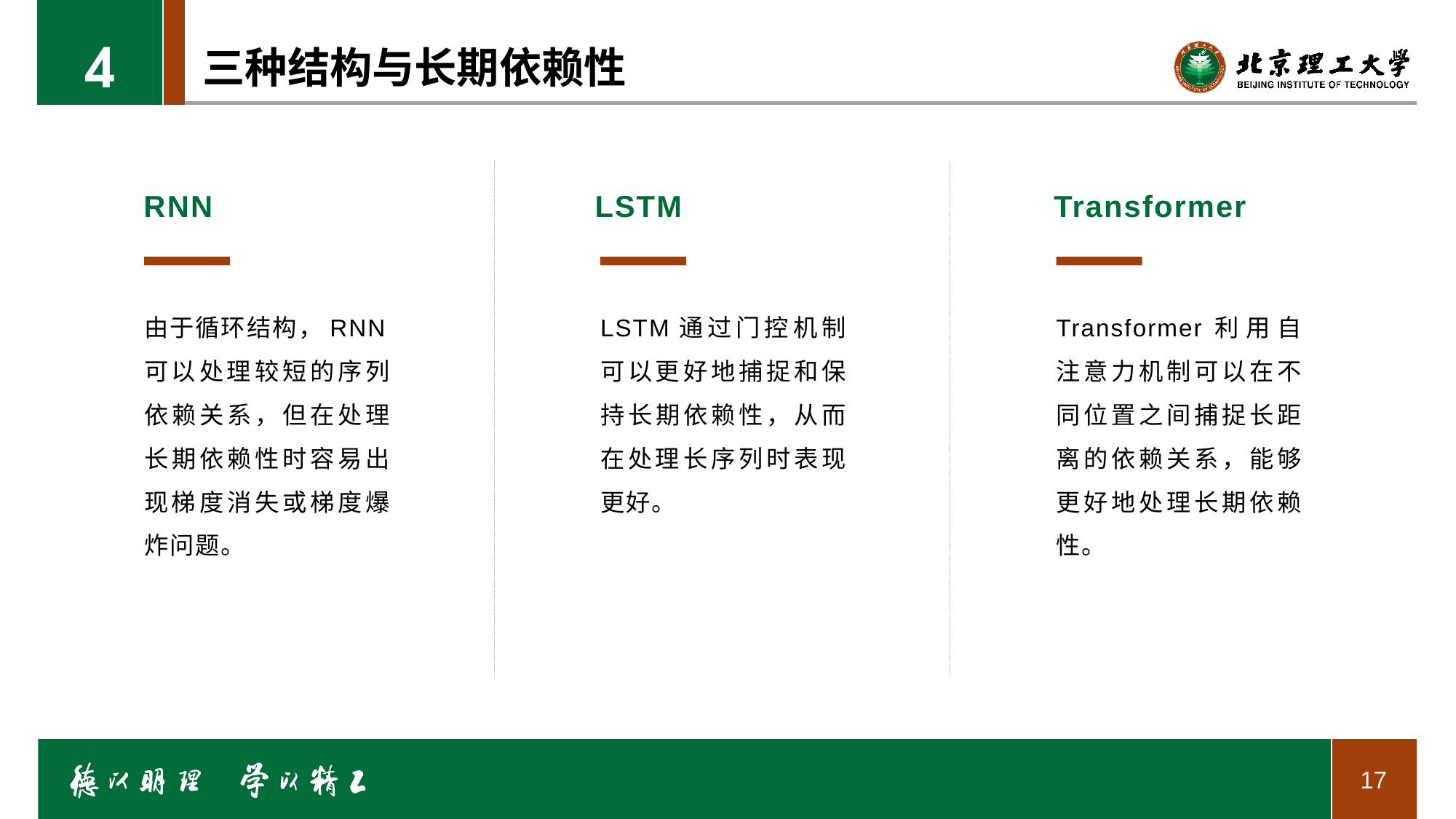

4
# 三种结构与长期依赖性
RNN

由于循环结构，RNN可以处理较短的序列依赖关系，但在处理长期依赖性时容易出现梯度消失或梯度爆炸问题。
LSTM

LSTM通过门控机制可以更好地捕捉和保持长期依赖性，从而在处理长序列时表现更好。
Transformer

Transformer利用自注意力机制可以在不同位置之间捕捉长距离的依赖关系，能够更好地处理长期依赖性。